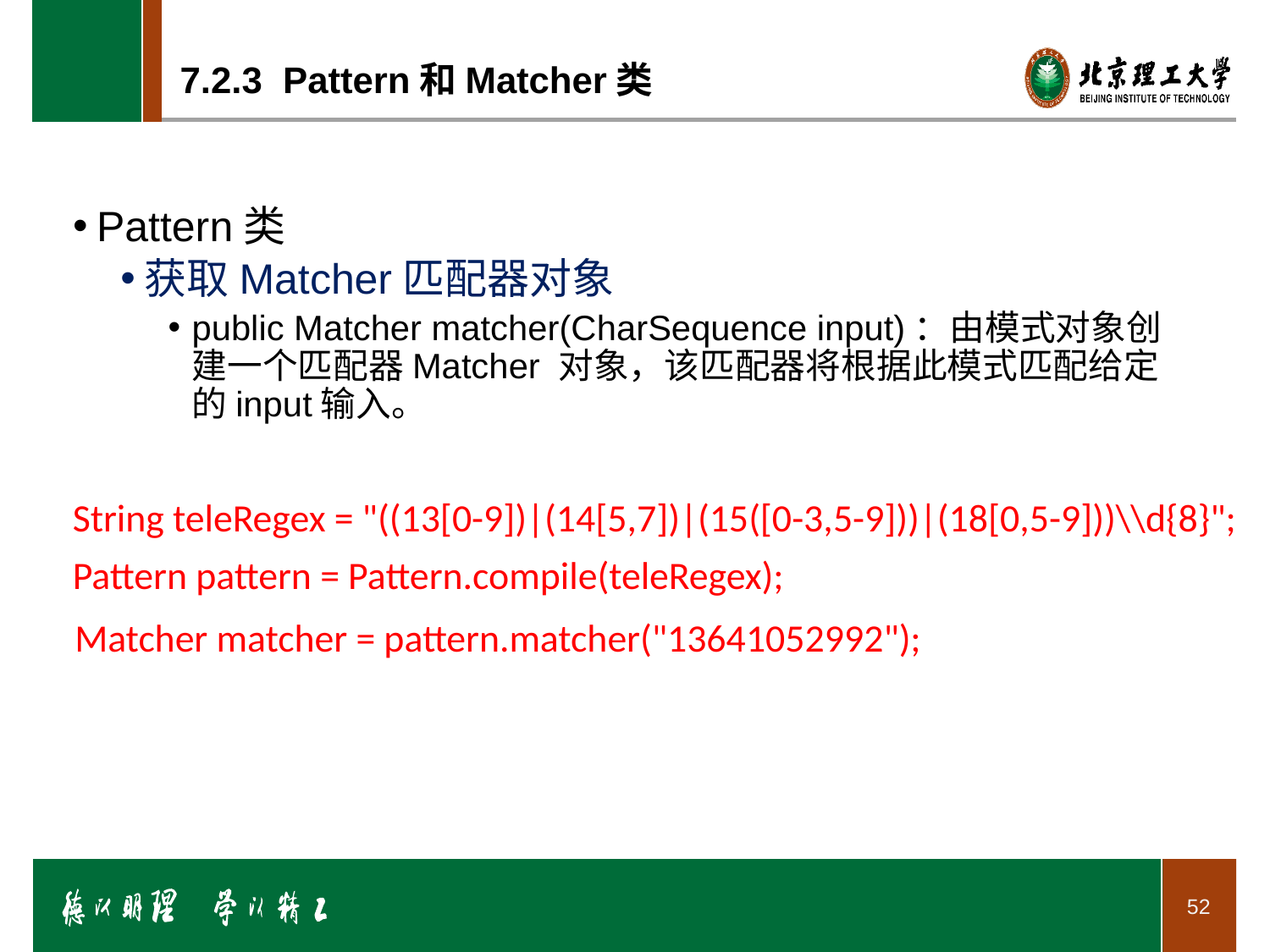

# 7.2.3  Pattern和Matcher类
Pattern类
获取Matcher匹配器对象
public Matcher matcher(CharSequence input)：由模式对象创建一个匹配器Matcher 对象，该匹配器将根据此模式匹配给定的input输入。

String teleRegex = "((13[0-9])|(14[5,7])|(15([0-3,5-9]))|(18[0,5-9]))\\d{8}";
Pattern pattern = Pattern.compile(teleRegex);
Matcher matcher = pattern.matcher("13641052992");